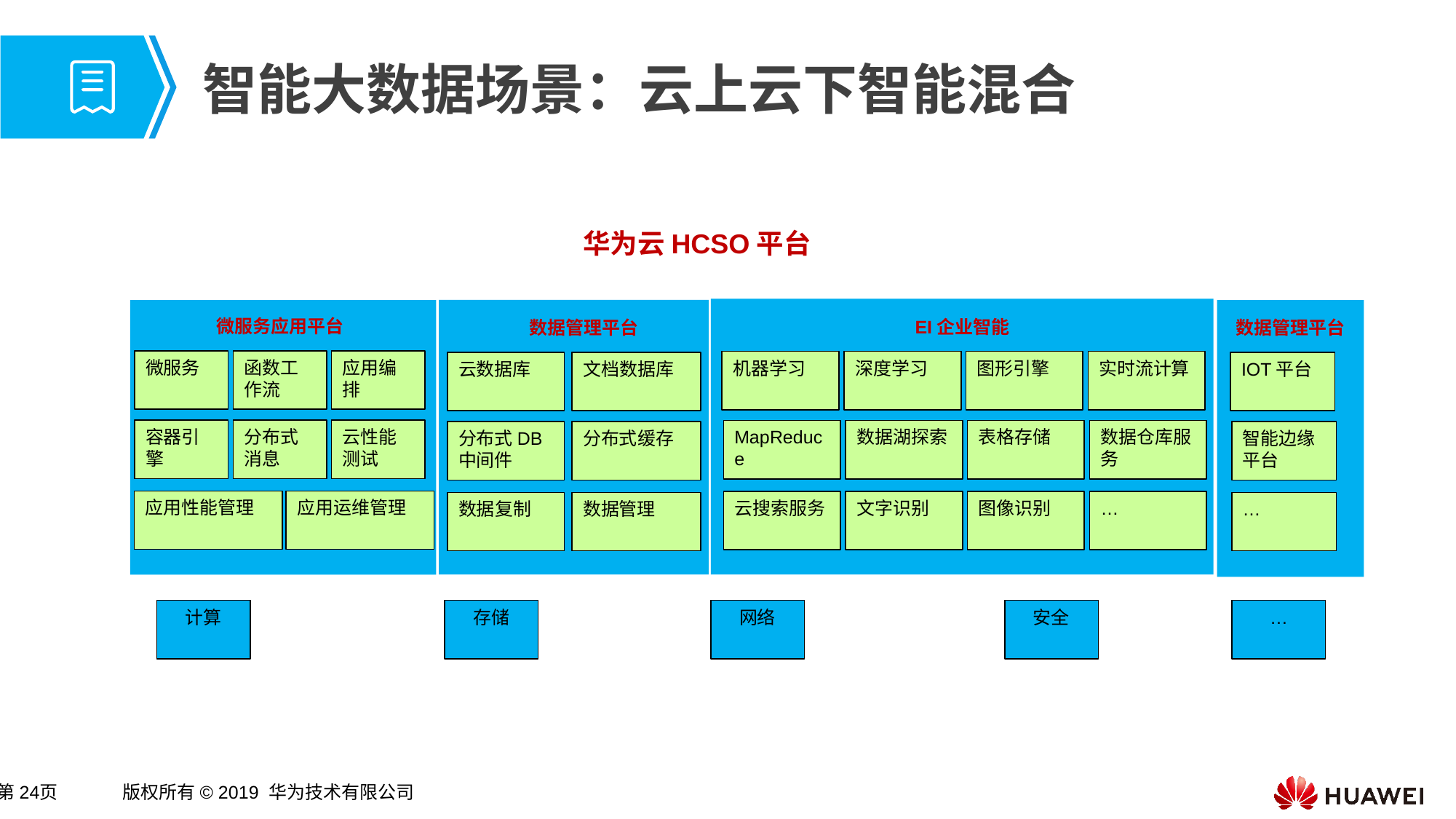

# 智能大数据场景：云上云下智能混合
华为云HCSO平台

微服务应用平台
EI企业智能
数据管理平台
数据管理平台
微服务
函数工作流
应用编排
机器学习
深度学习
图形引擎
实时流计算
云数据库
文档数据库
IOT平台
容器引擎
分布式消息
云性能测试
MapReduce
数据湖探索
表格存储
数据仓库服务
分布式DB中间件
分布式缓存
智能边缘平台
应用性能管理
应用运维管理
云搜索服务
文字识别
图像识别
…
数据复制
数据管理
…
计算
存储
网络
安全
…